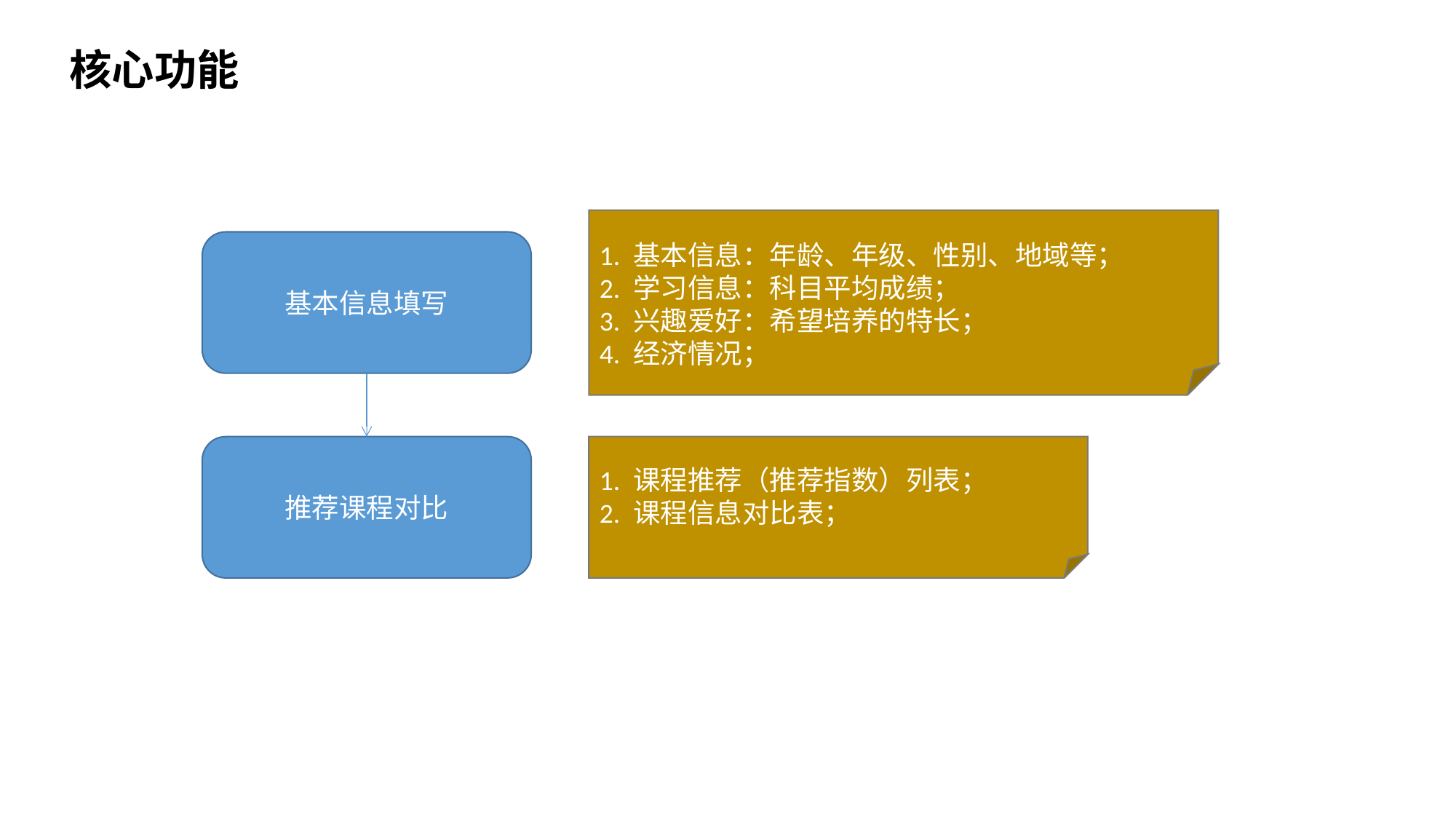

核心功能

1. 基本信息：年龄、年级、性别、地域等；
2. 学习信息：科目平均成绩；
3. 兴趣爱好：希望培养的特长；
4. 经济情况；
基本信息填写
推荐课程对比
1. 课程推荐（推荐指数）列表；
2. 课程信息对比表；